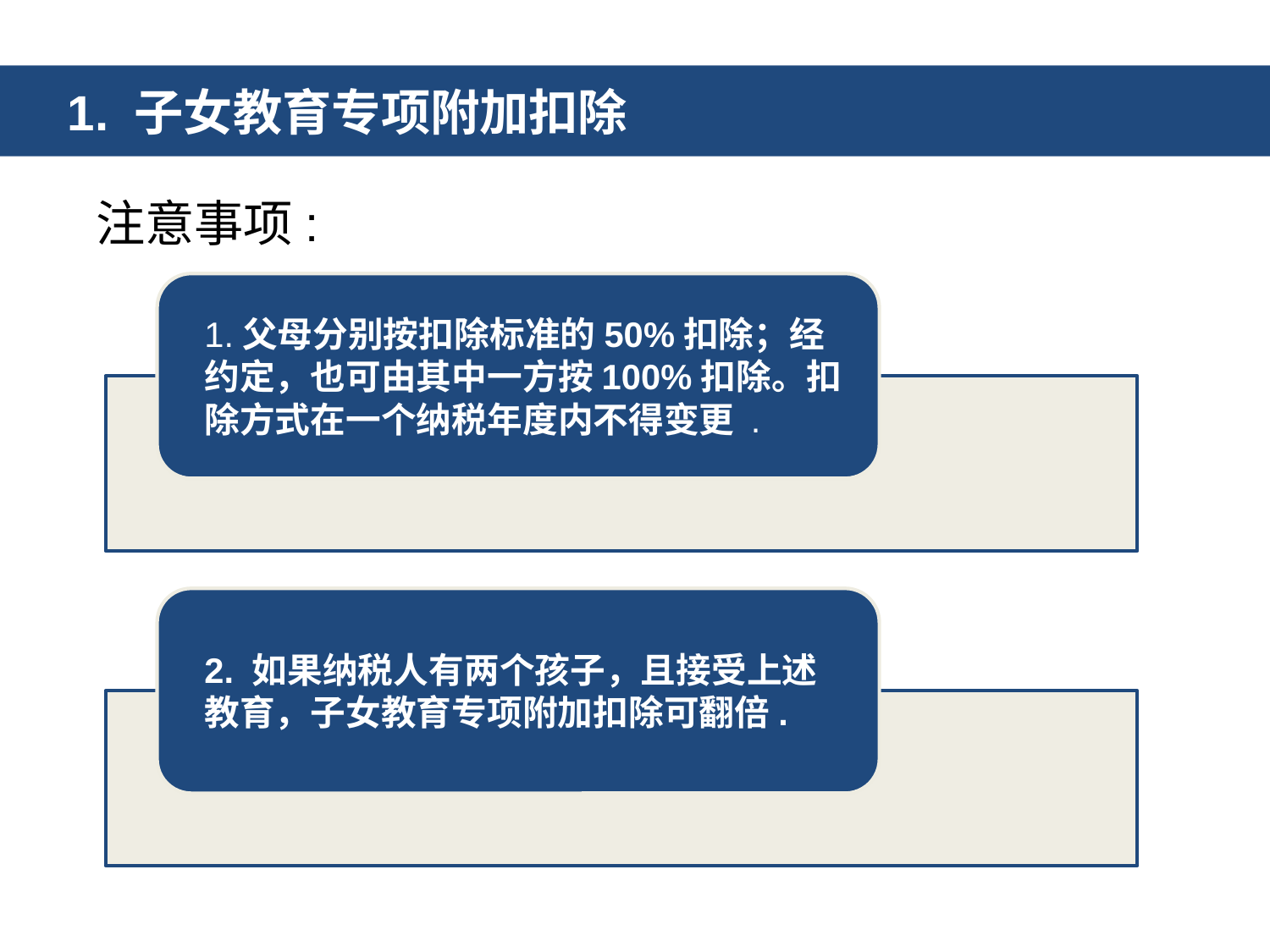

1. 子女教育专项附加扣除
 注意事项:
1.父母分别按扣除标准的50%扣除；经约定，也可由其中一方按100%扣除。扣除方式在一个纳税年度内不得变更 .
2. 如果纳税人有两个孩子，且接受上述教育，子女教育专项附加扣除可翻倍.